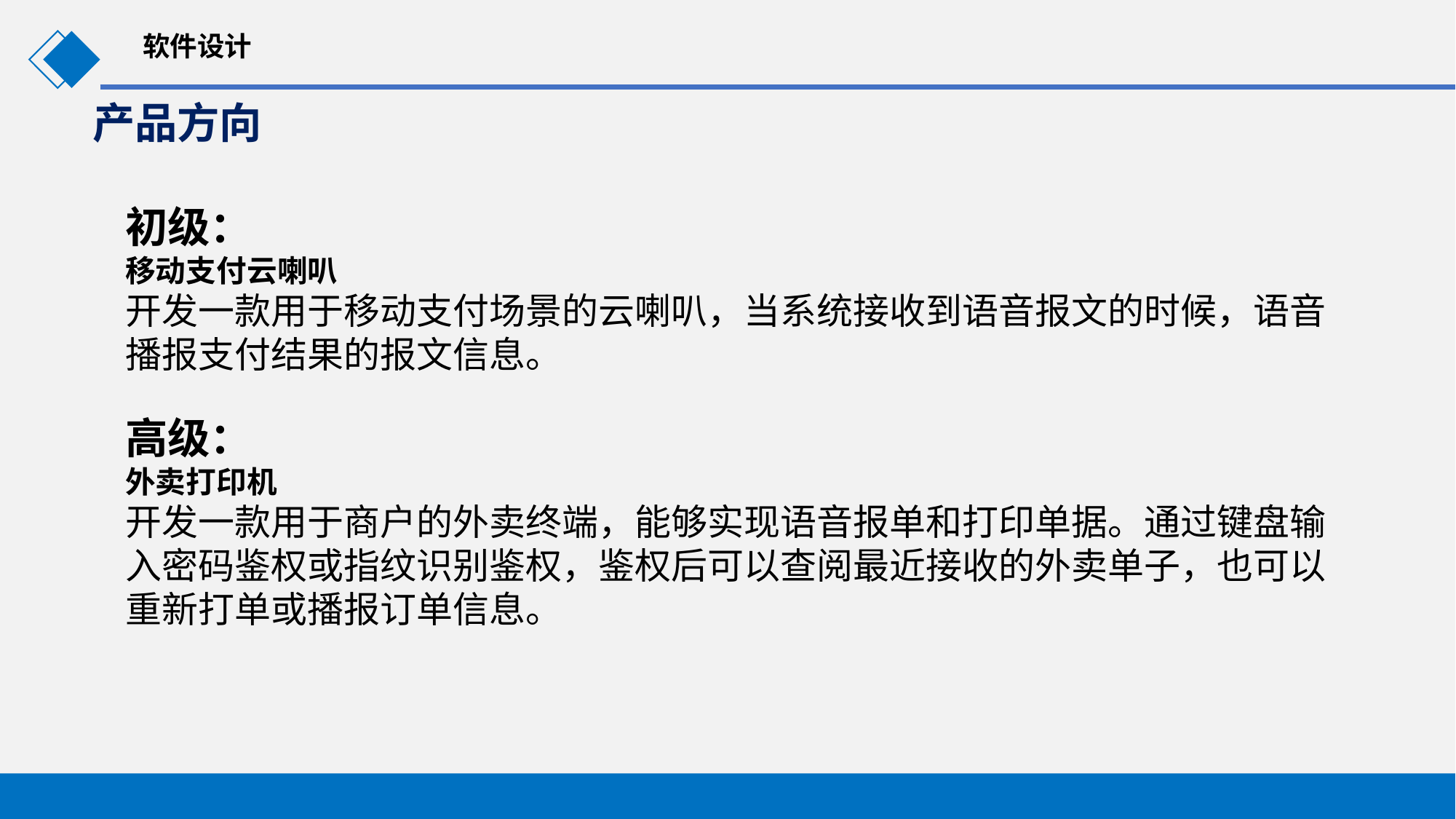

软件设计
产品方向
初级：
移动支付云喇叭
开发一款用于移动支付场景的云喇叭，当系统接收到语音报文的时候，语音播报支付结果的报文信息。

高级：
外卖打印机
开发一款用于商户的外卖终端，能够实现语音报单和打印单据。通过键盘输入密码鉴权或指纹识别鉴权，鉴权后可以查阅最近接收的外卖单子，也可以重新打单或播报订单信息。